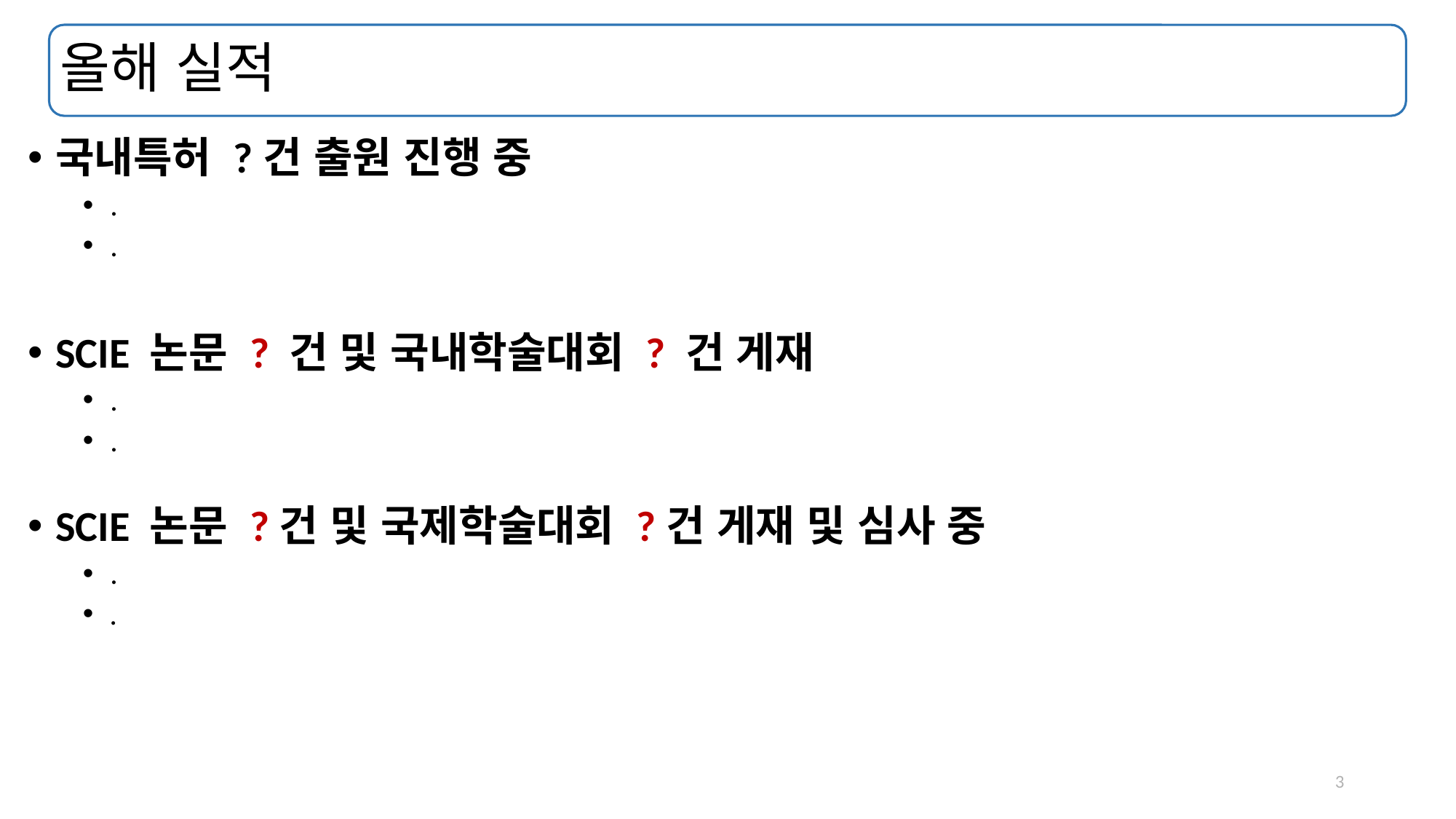

# 올해 실적
국내특허 ?건 출원 진행 중
.
.

SCIE 논문 ? 건 및 국내학술대회 ? 건 게재
.
.

SCIE 논문 ?건 및 국제학술대회 ?건 게재 및 심사 중
.
.

3